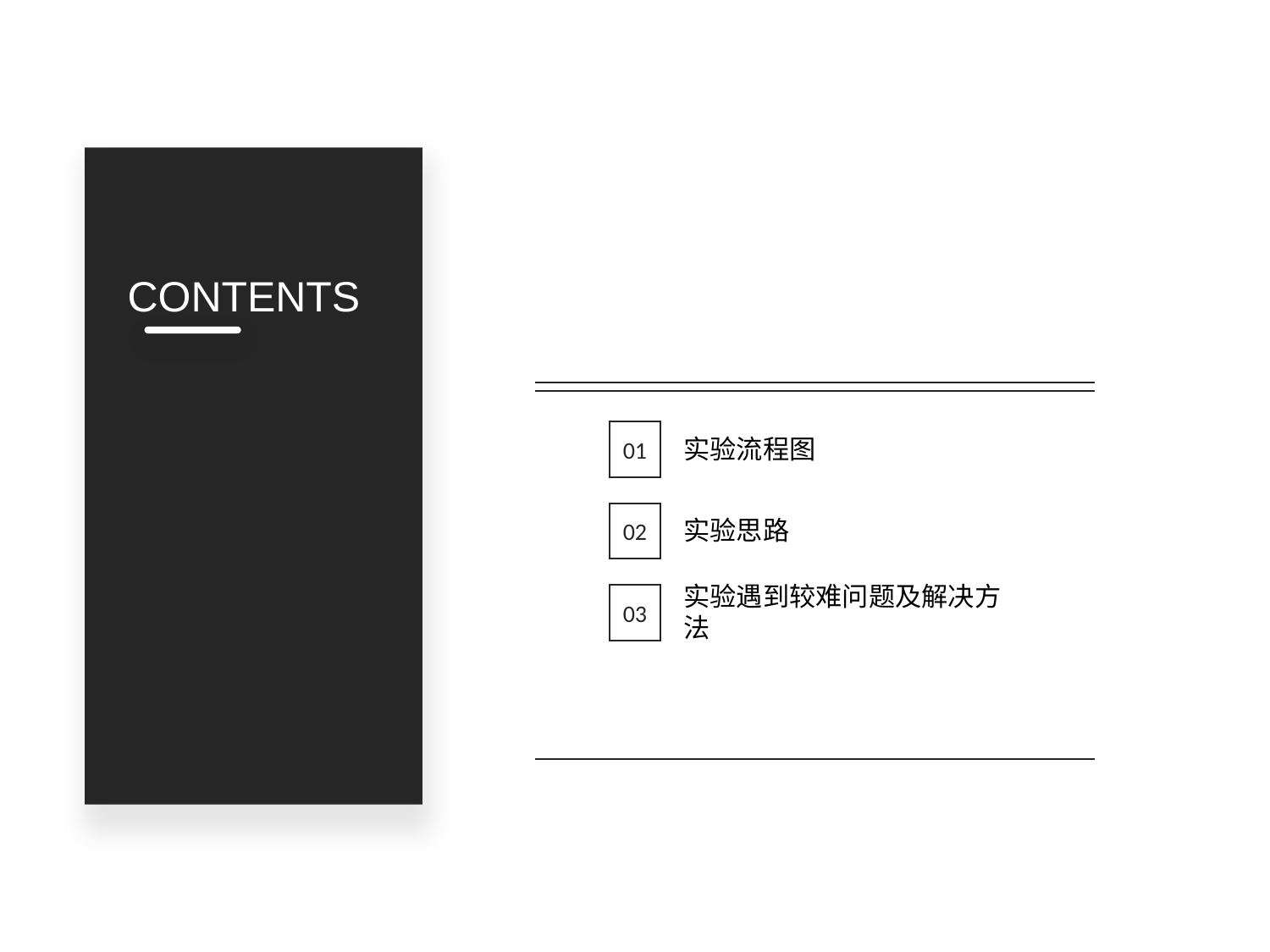

CONTENTS

实验流程图
01
实验思路
02
实验遇到较难问题及解决方法
03